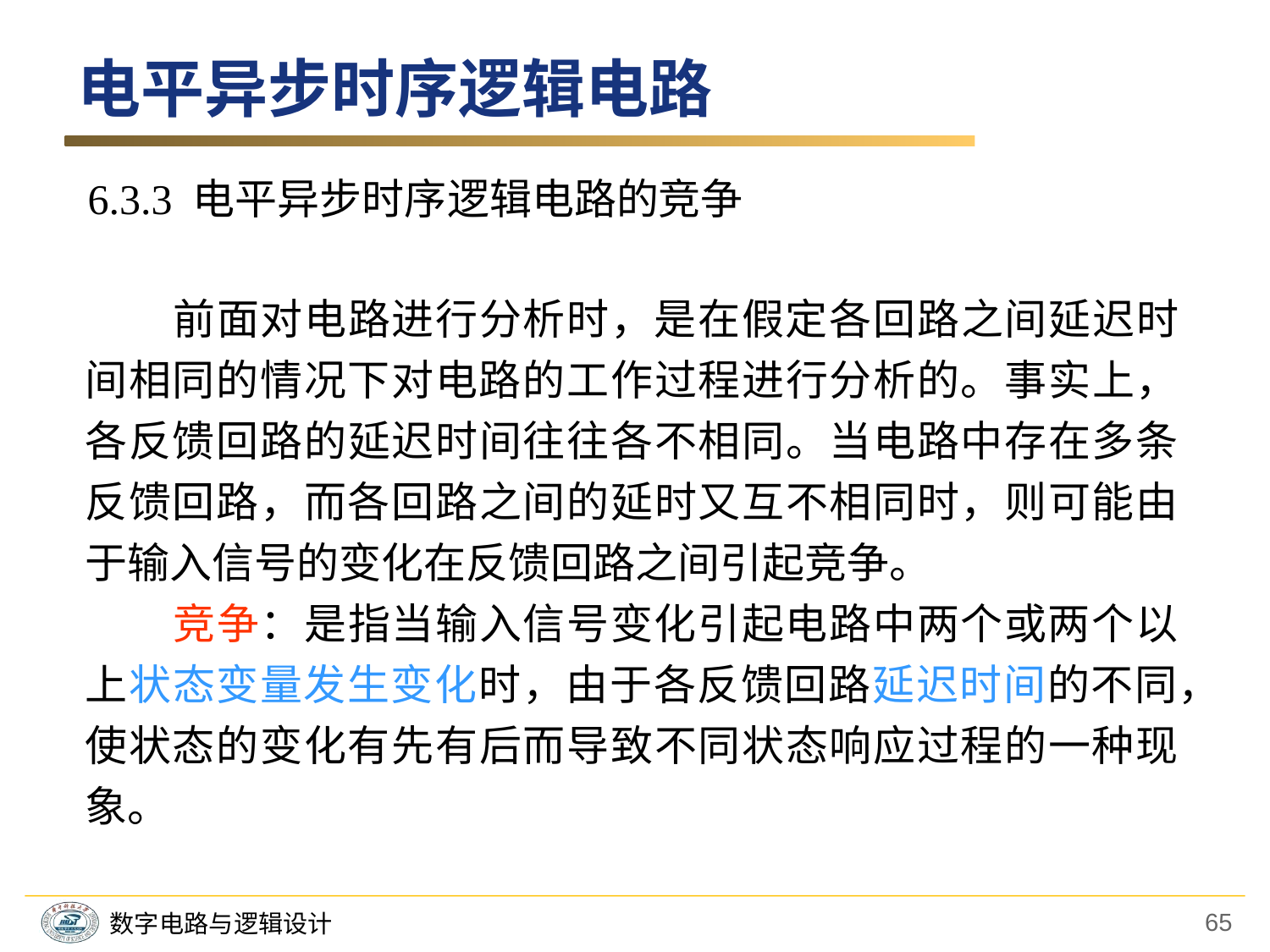

电平异步时序逻辑电路
6.3.3 电平异步时序逻辑电路的竞争
　　前面对电路进行分析时，是在假定各回路之间延迟时间相同的情况下对电路的工作过程进行分析的。事实上，各反馈回路的延迟时间往往各不相同。当电路中存在多条反馈回路，而各回路之间的延时又互不相同时，则可能由于输入信号的变化在反馈回路之间引起竞争。
　　竞争：是指当输入信号变化引起电路中两个或两个以上状态变量发生变化时，由于各反馈回路延迟时间的不同，使状态的变化有先有后而导致不同状态响应过程的一种现象。
65
数字电路与逻辑设计